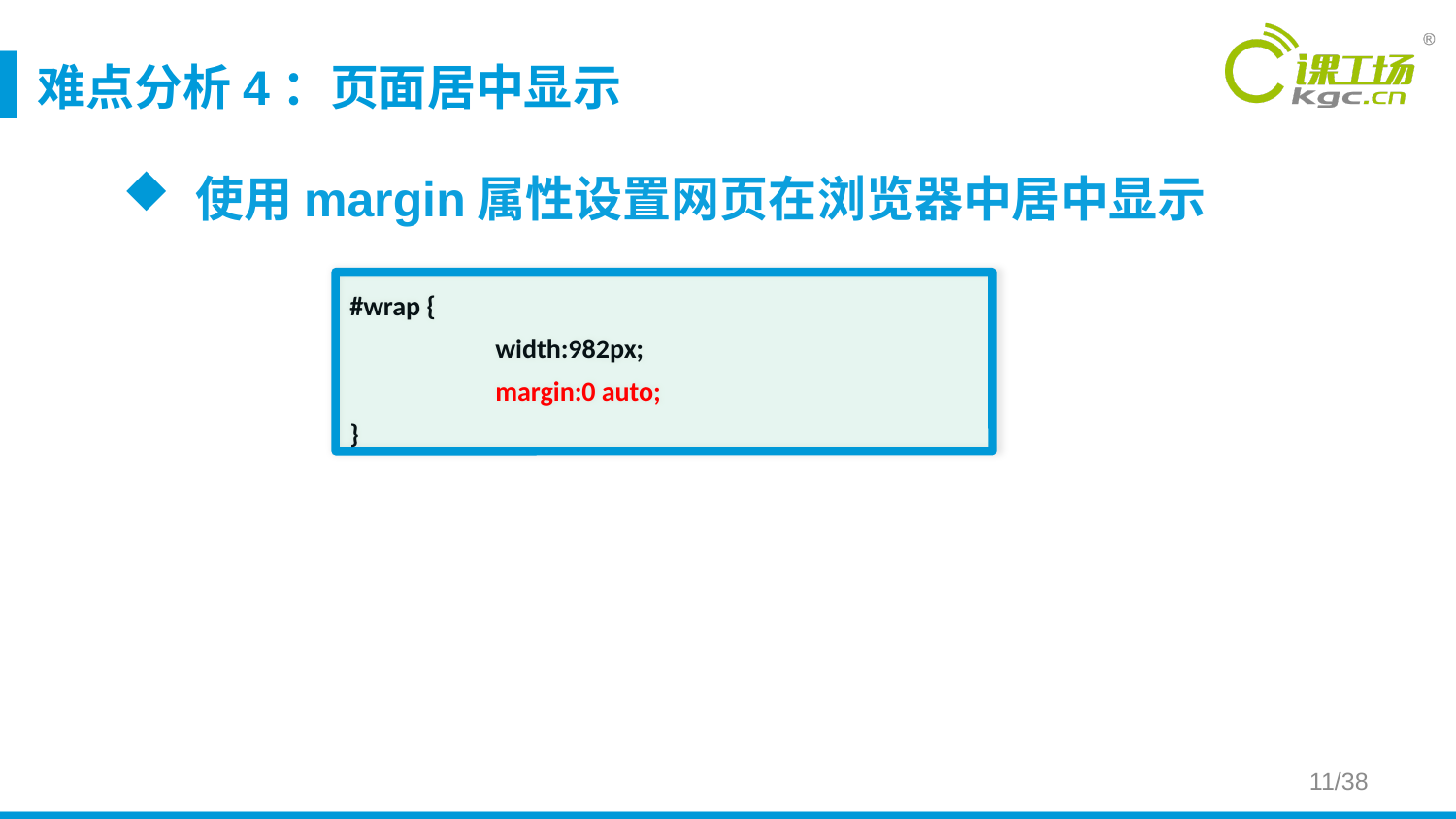

# 难点分析4：页面居中显示
使用margin属性设置网页在浏览器中居中显示
#wrap {
	width:982px;
	margin:0 auto;
}
11/38